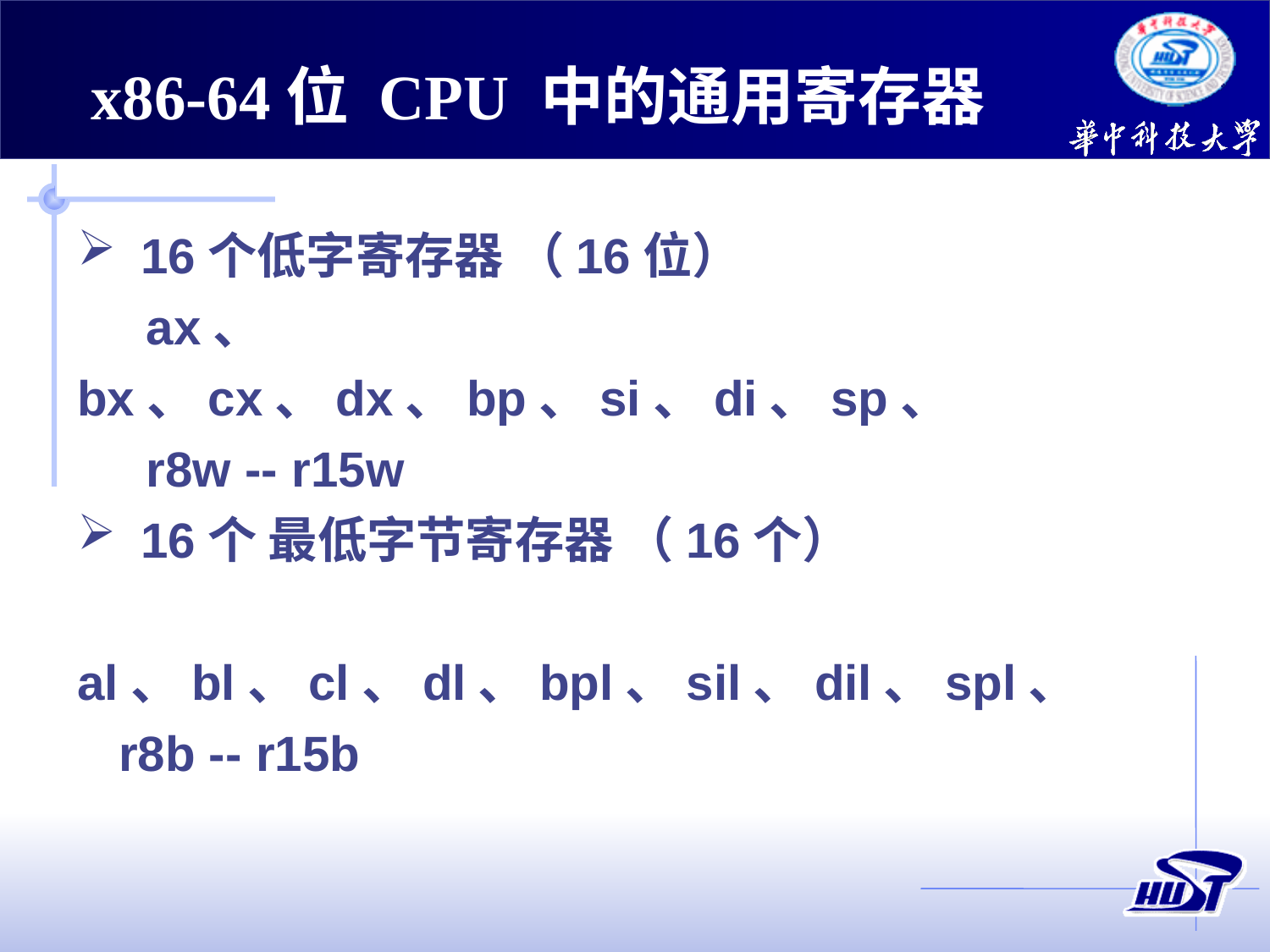

x86-64位 CPU 中的通用寄存器
16个低字寄存器 （16位）
     ax、 bx、cx、dx、bp、si、di、sp、
     r8w -- r15w
16个 最低字节寄存器 （16个）
    al、bl、cl、dl、bpl、sil、dil、spl、
   r8b -- r15b